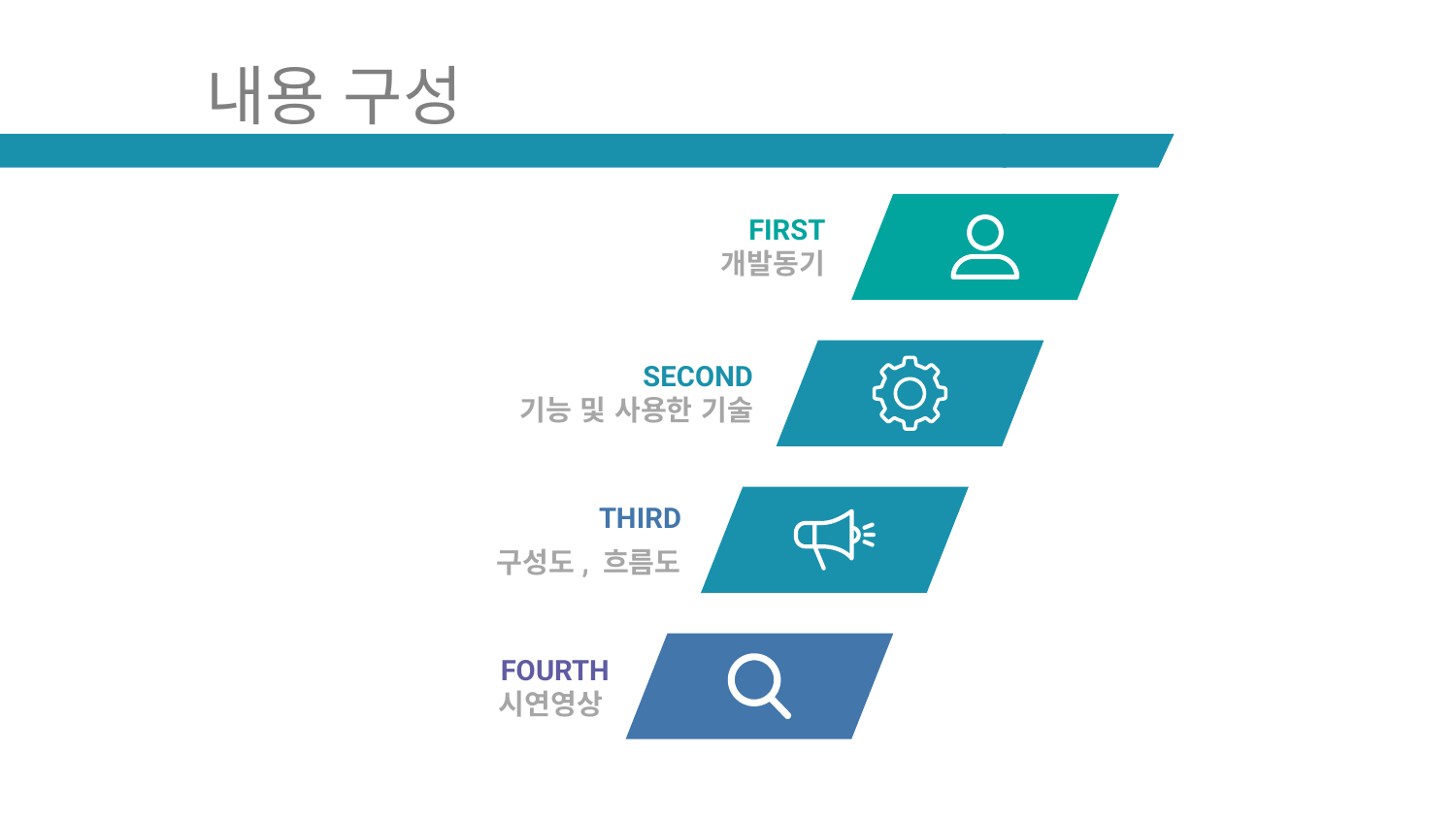

# 내용 구성

FIRST
개발동기

SECOND
기능 및 사용한 기술

THIRD
구성도, 흐름도

FOURTH
시연영상